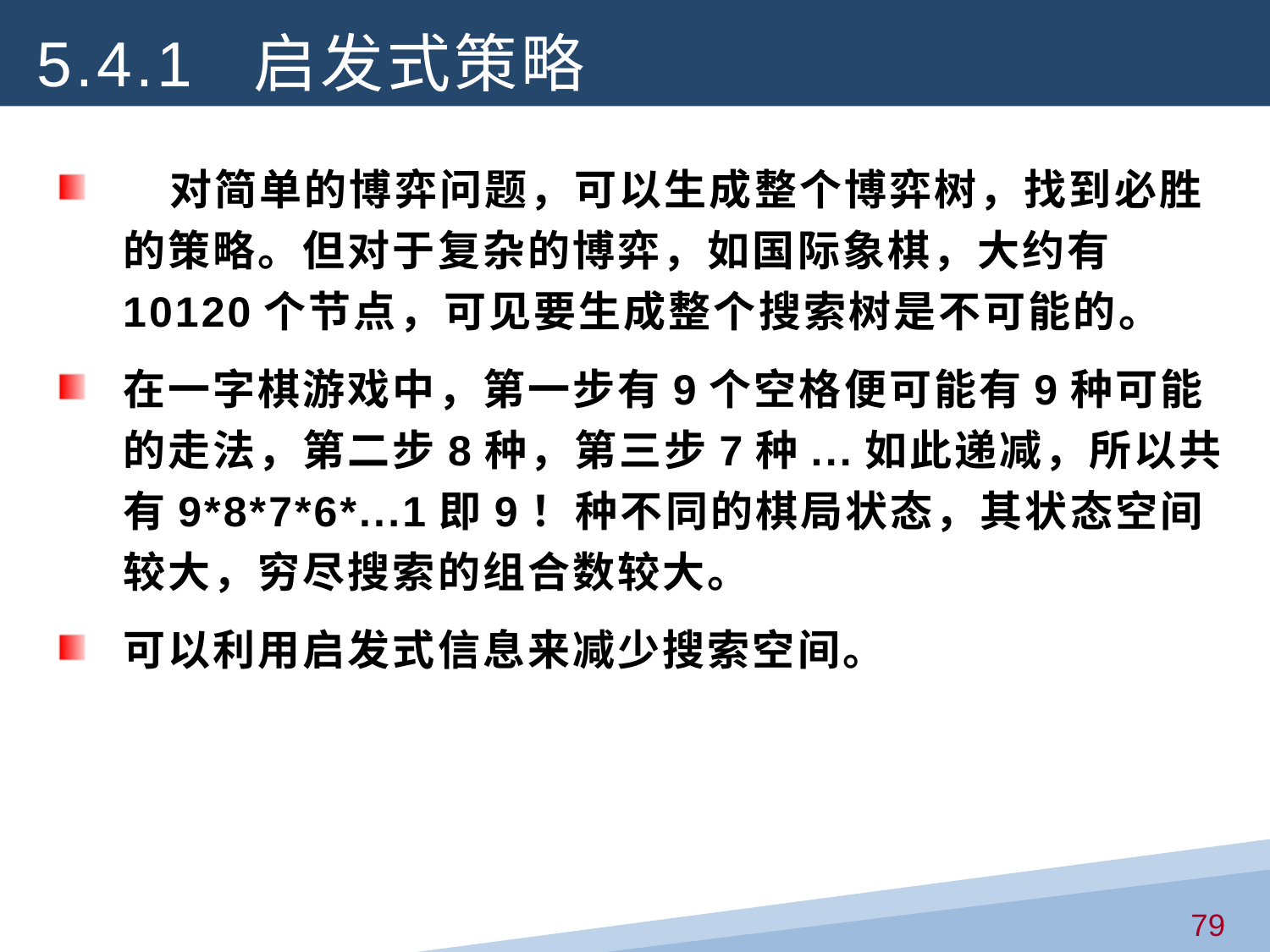

5.4.1  启发式策略
   对简单的博弈问题，可以生成整个博弈树，找到必胜的策略。但对于复杂的博弈，如国际象棋，大约有10120个节点，可见要生成整个搜索树是不可能的。
在一字棋游戏中，第一步有9个空格便可能有9种可能的走法，第二步8种，第三步7种...如此递减，所以共有9*8*7*6*...1即9！种不同的棋局状态，其状态空间较大，穷尽搜索的组合数较大。
可以利用启发式信息来减少搜索空间。

79